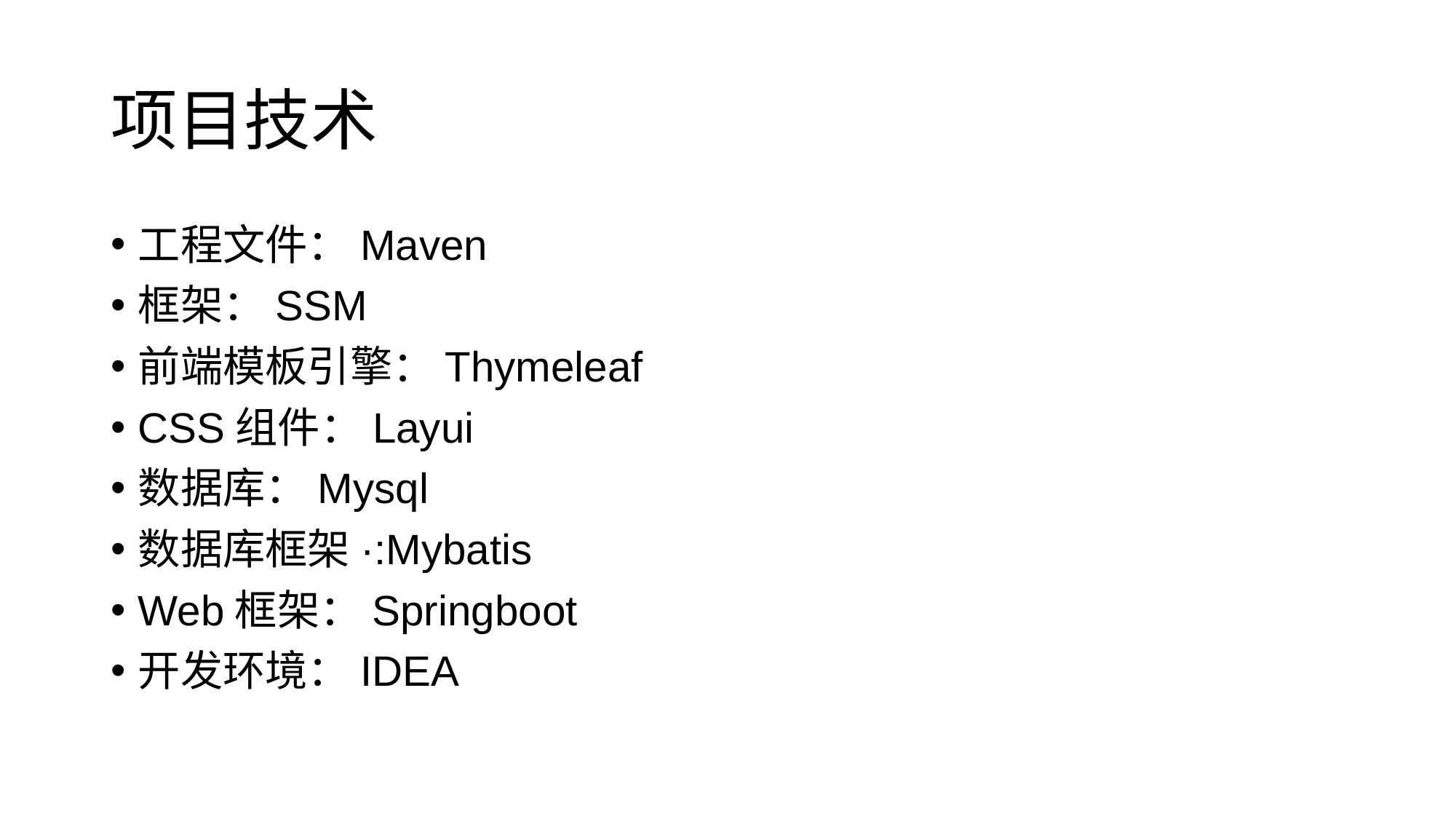

# 项目技术
工程文件：Maven
框架：SSM
前端模板引擎：Thymeleaf
CSS组件：Layui
数据库：Mysql
数据库框架·:Mybatis
Web框架：Springboot
开发环境：IDEA